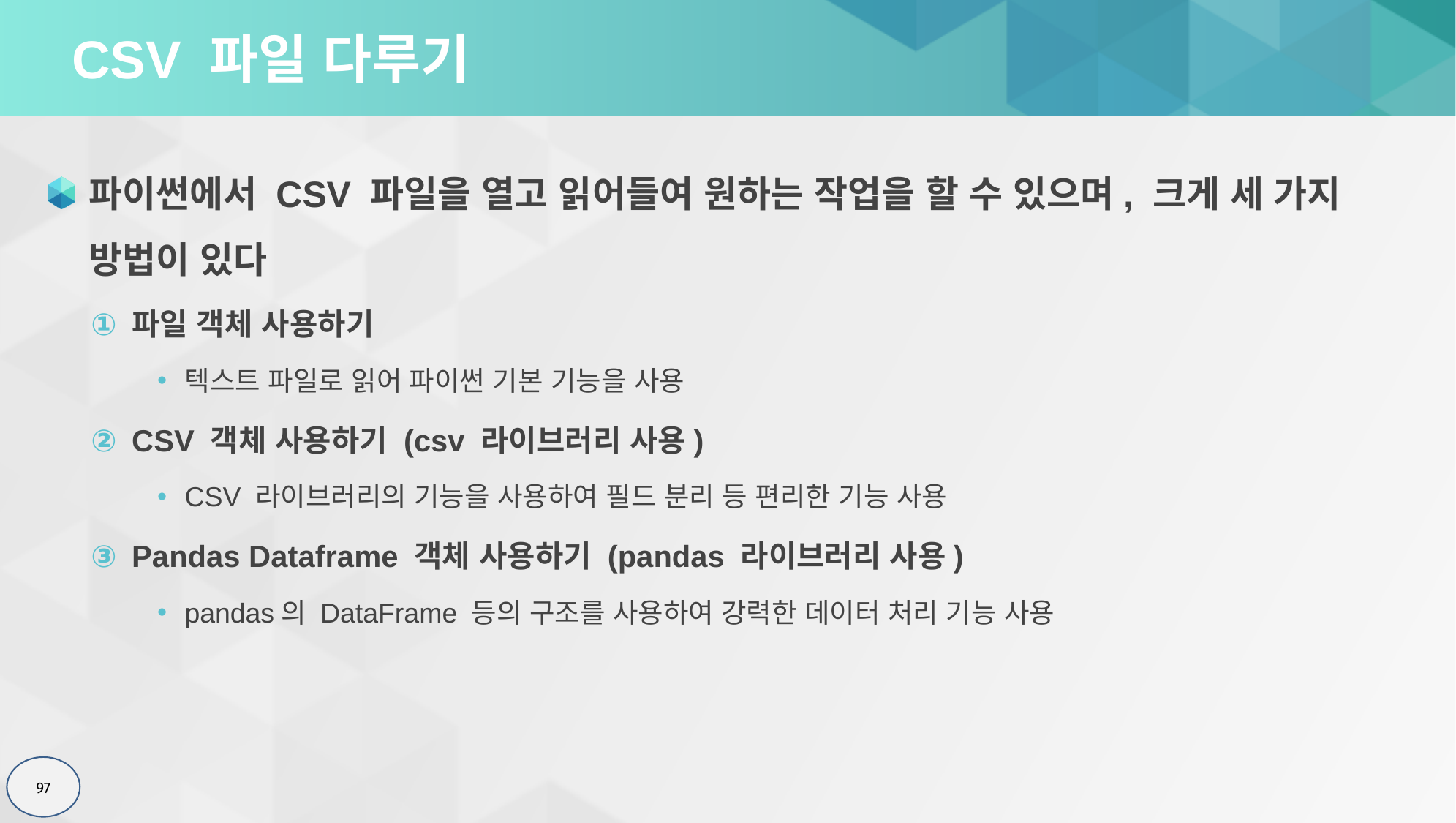

# CSV 파일 다루기
파이썬에서 CSV 파일을 열고 읽어들여 원하는 작업을 할 수 있으며, 크게 세 가지 방법이 있다
파일 객체 사용하기
텍스트 파일로 읽어 파이썬 기본 기능을 사용
CSV 객체 사용하기 (csv 라이브러리 사용)
CSV 라이브러리의 기능을 사용하여 필드 분리 등 편리한 기능 사용
Pandas Dataframe 객체 사용하기 (pandas 라이브러리 사용)
pandas의 DataFrame 등의 구조를 사용하여 강력한 데이터 처리 기능 사용